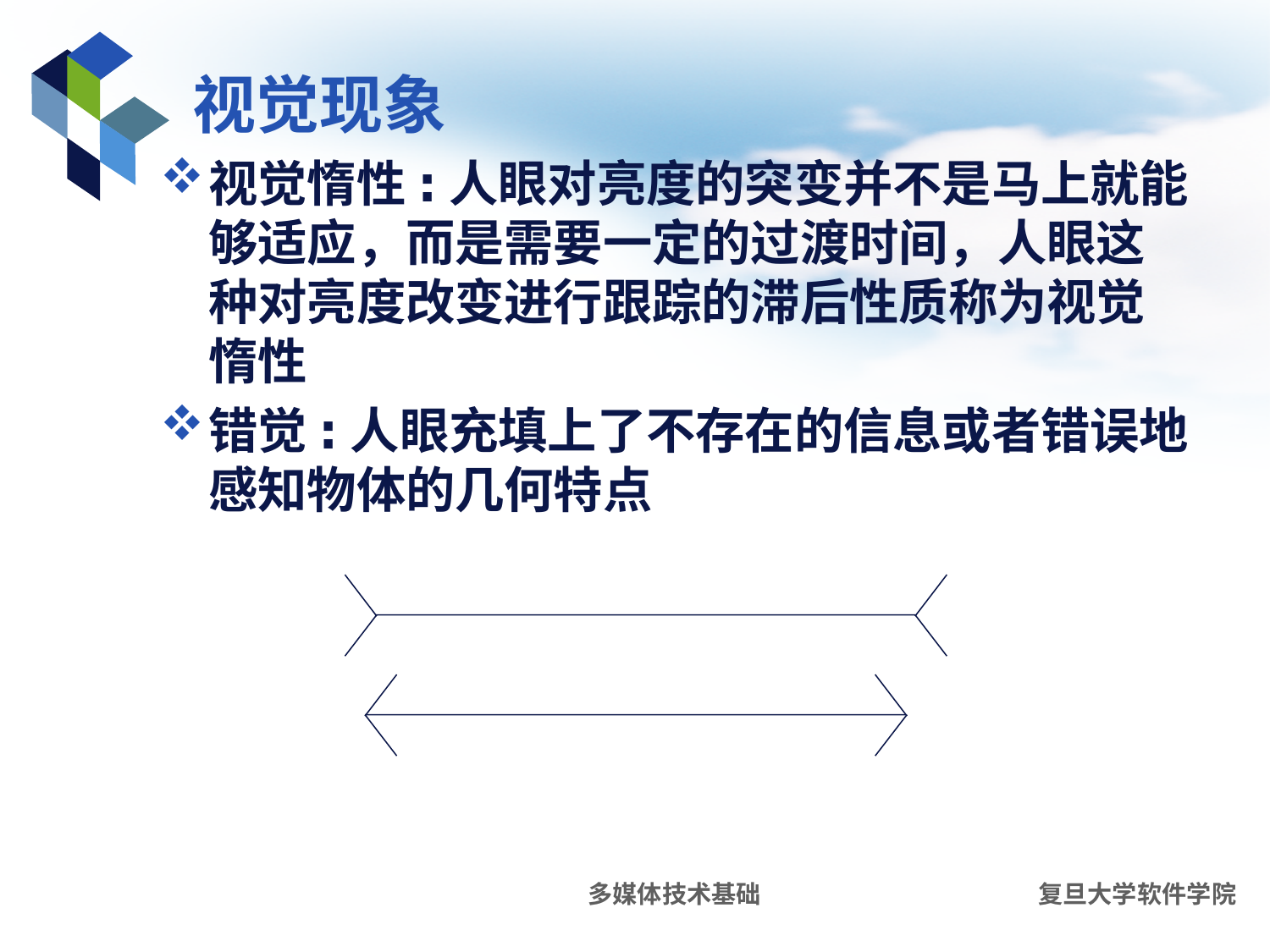

# 视觉现象
视觉惰性:人眼对亮度的突变并不是马上就能够适应，而是需要一定的过渡时间，人眼这种对亮度改变进行跟踪的滞后性质称为视觉惰性
错觉:人眼充填上了不存在的信息或者错误地感知物体的几何特点

多媒体技术基础